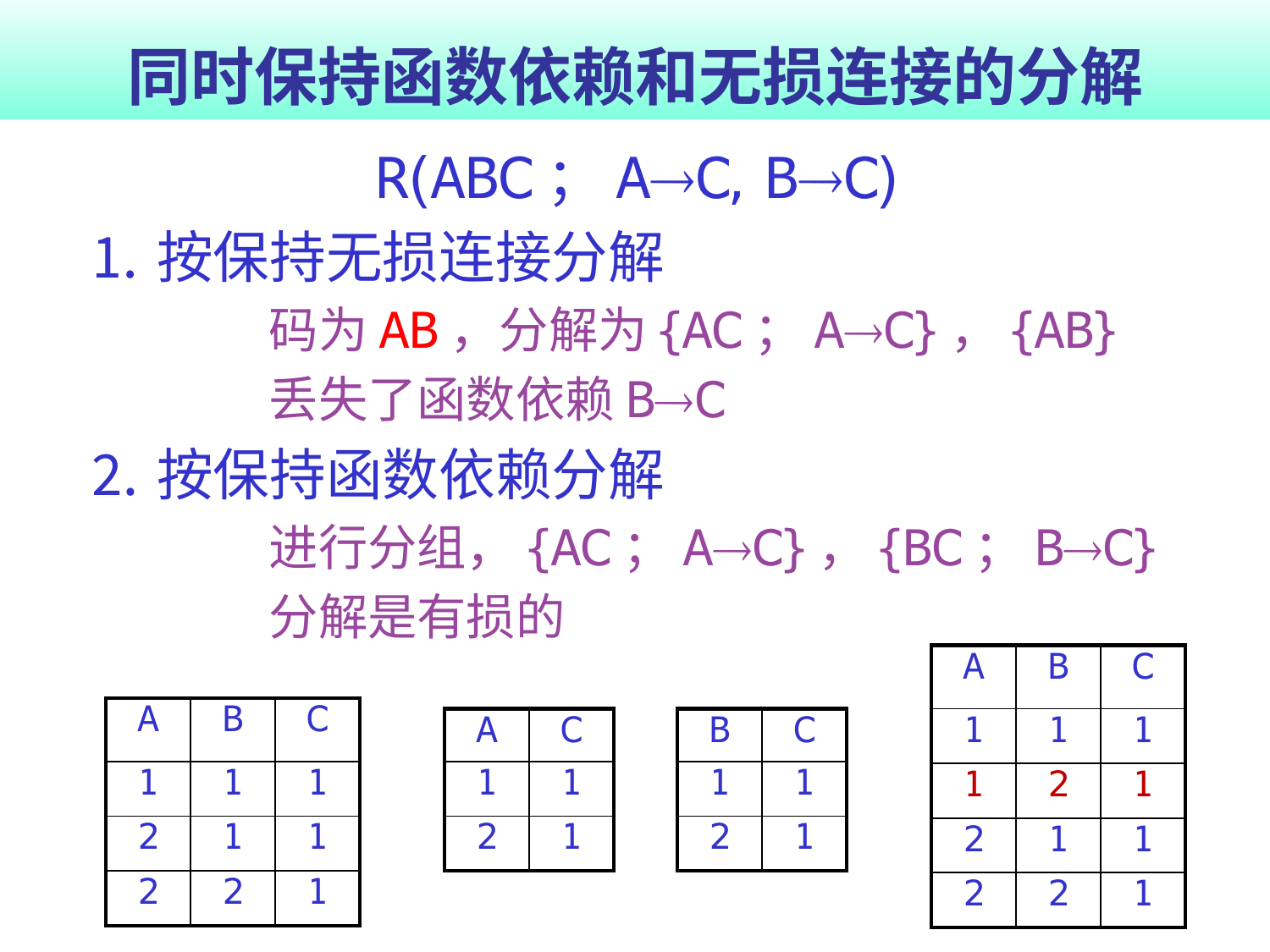

# 同时保持函数依赖和无损连接的分解
R(ABC；A→C, B→C)
	⒈按保持无损连接分解
		码为AB，分解为{AC；A→C}，{AB}
		丢失了函数依赖B→C
	⒉按保持函数依赖分解
		进行分组，{AC；A→C}，{BC；B→C}
		分解是有损的
| A | B | C |
| --- | --- | --- |
| 1 | 1 | 1 |
| 1 | 2 | 1 |
| 2 | 1 | 1 |
| 2 | 2 | 1 |
| A | B | C |
| --- | --- | --- |
| 1 | 1 | 1 |
| 2 | 1 | 1 |
| 2 | 2 | 1 |
| A | C |
| --- | --- |
| 1 | 1 |
| 2 | 1 |
| B | C |
| --- | --- |
| 1 | 1 |
| 2 | 1 |